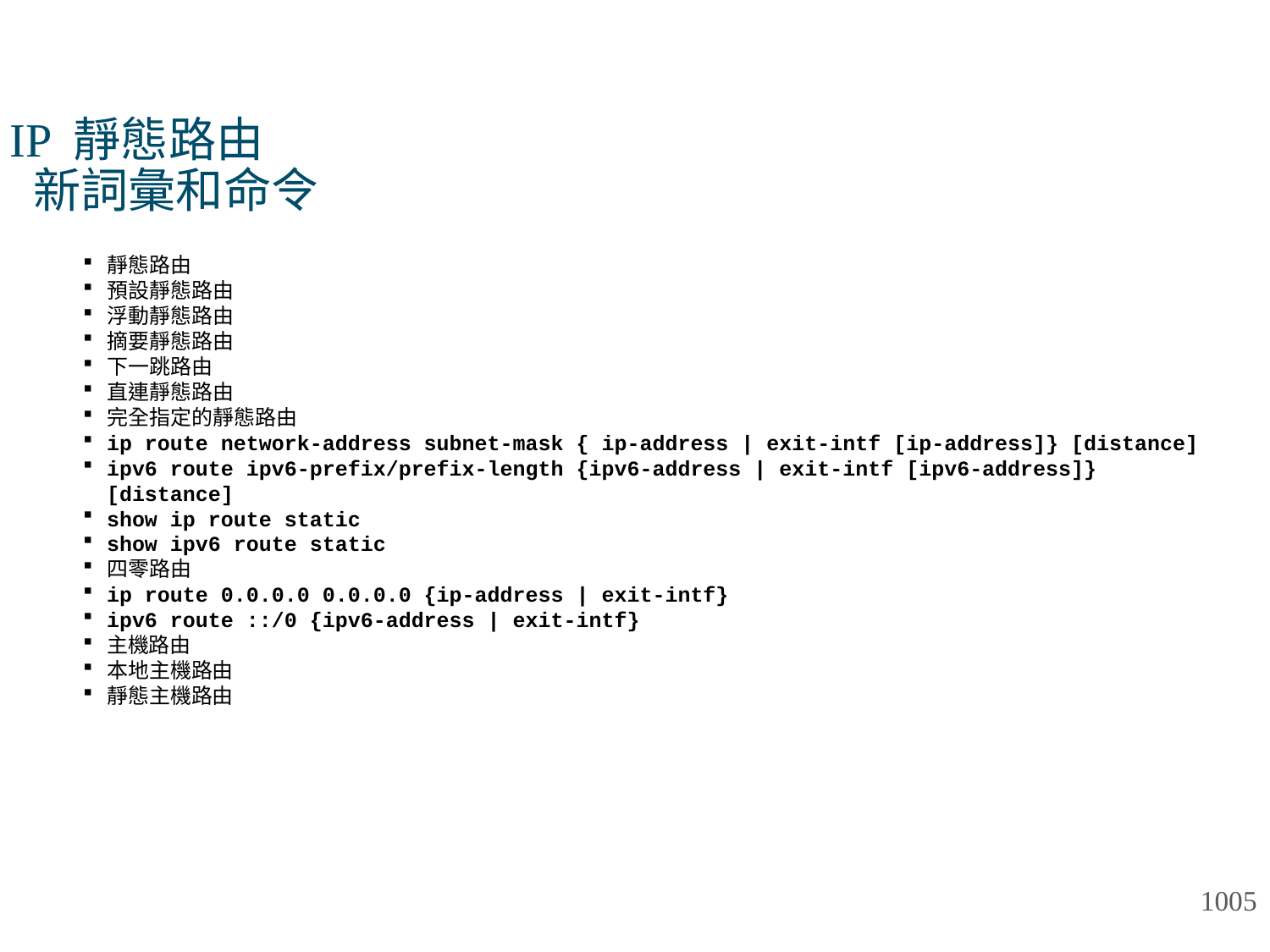

# IP 靜態路由 新詞彙和命令
靜態路由
預設靜態路由
浮動靜態路由
摘要靜態路由
下一跳路由
直連靜態路由
完全指定的靜態路由
ip route network-address subnet-mask { ip-address | exit-intf [ip-address]} [distance]
ipv6 route ipv6-prefix/prefix-length {ipv6-address | exit-intf [ipv6-address]} [distance]
show ip route static
show ipv6 route static
四零路由
ip route 0.0.0.0 0.0.0.0 {ip-address | exit-intf}
ipv6 route ::/0 {ipv6-address | exit-intf}
主機路由
本地主機路由
靜態主機路由

1005